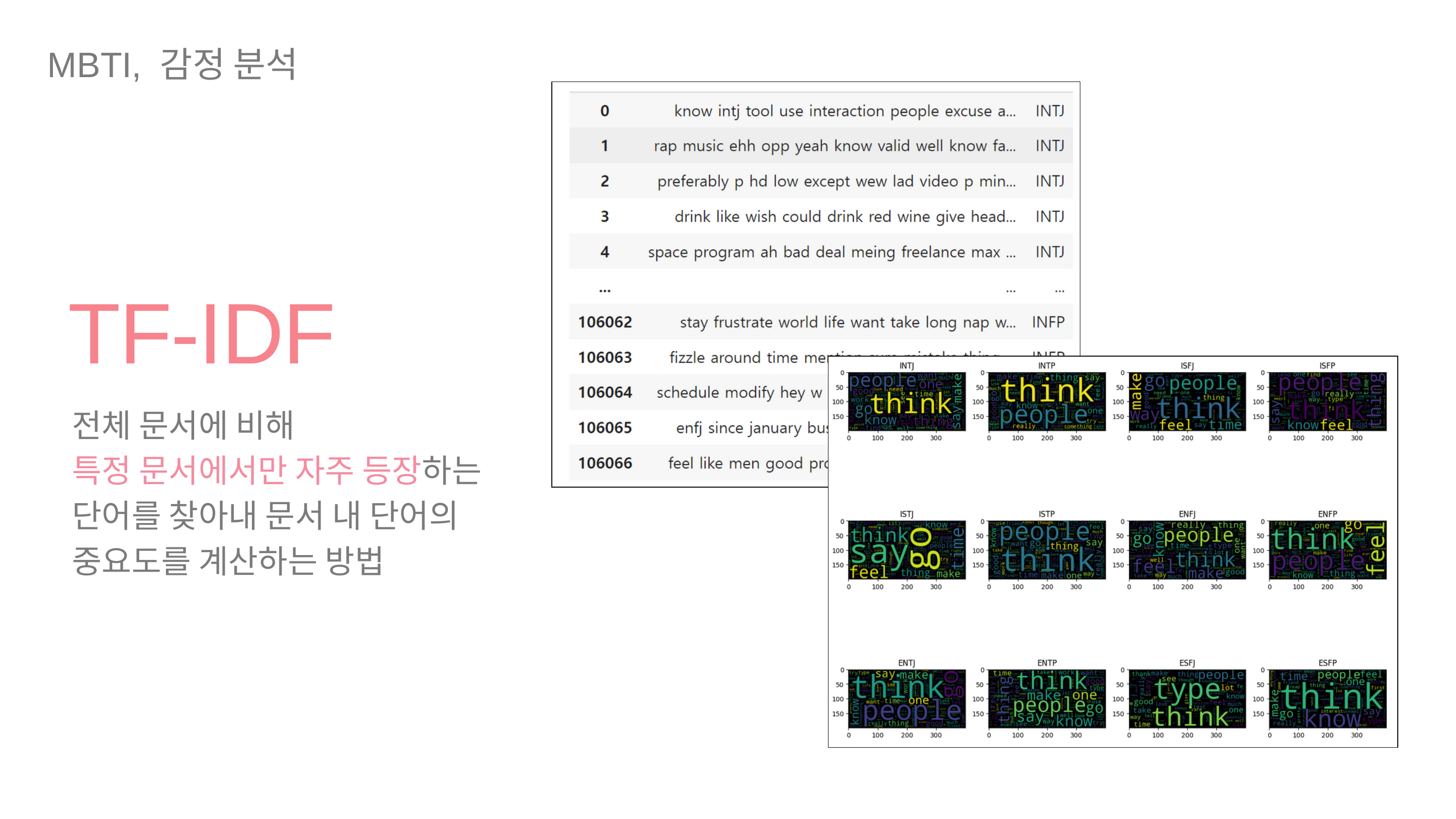

MBTI, 감정 분석

TF-IDF

전체 문서에 비해
특정 문서에서만 자주 등장하는 단어를 찾아내 문서 내 단어의
중요도를 계산하는 방법